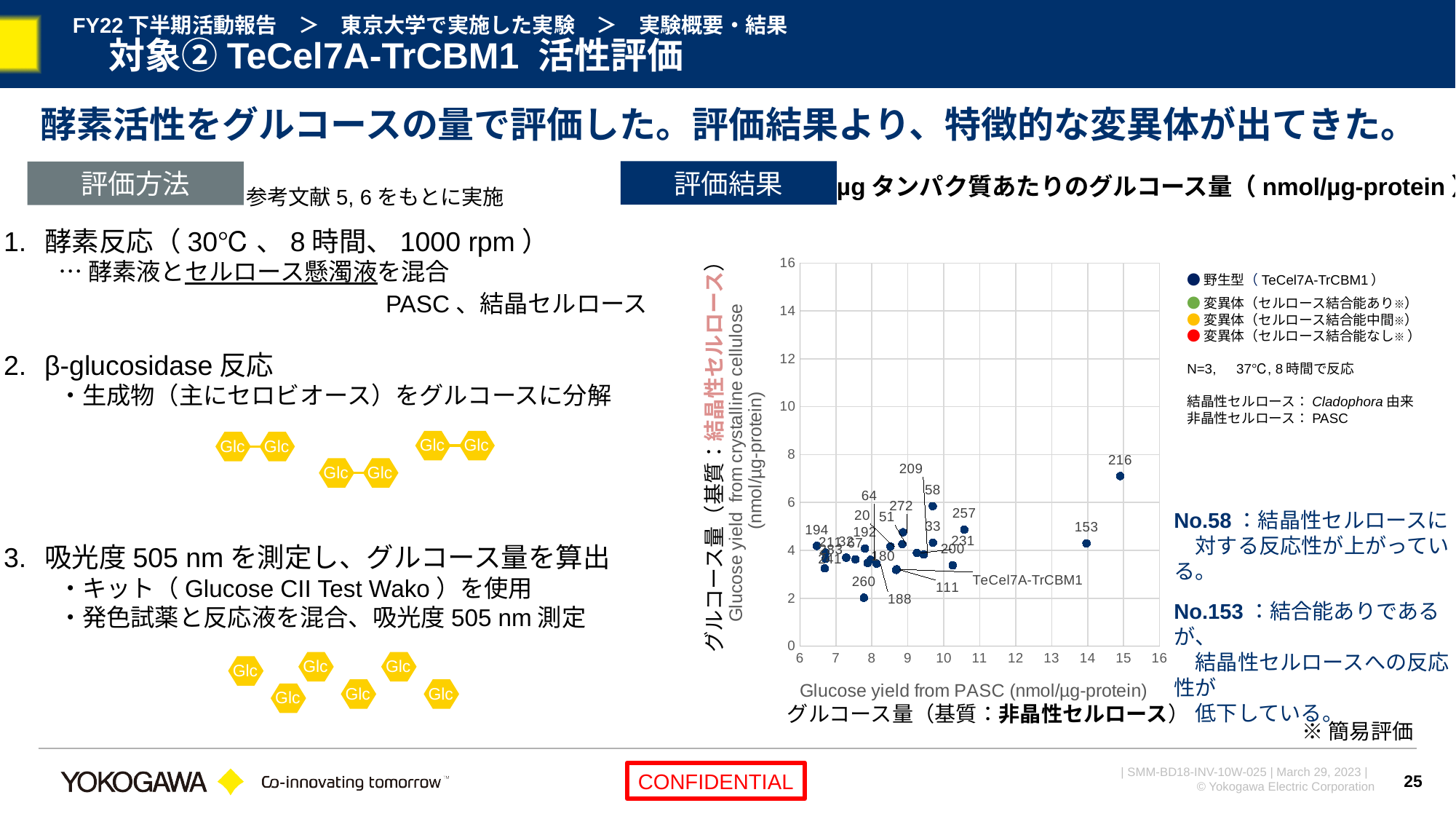

# FY22下半期活動報告　＞　東京大学で実施した実験　＞　実験概要・結果 　対象②TeCel7A-TrCBM1 活性評価
酵素活性をグルコースの量で評価した。評価結果より、特徴的な変異体が出てきた。
評価結果
評価方法
1 µgタンパク質あたりのグルコース量（nmol/µg-protein）
参考文献5, 6をもとに実施
酵素反応（30℃、8時間、1000 rpm）
…酵素液とセルロース懸濁液を混合
			PASC、結晶セルロース

β-glucosidase反応
・生成物（主にセロビオース）をグルコースに分解

吸光度505 nmを測定し、グルコース量を算出
・キット（Glucose CII Test Wako）を使用
・発色試薬と反応液を混合、吸光度505 nm測定

### Chart

| Category |  |
|---|---|
●野生型（TeCel7A-TrCBM1）

●変異体（セルロース結合能あり※）
●変異体（セルロース結合能中間※）
●変異体（セルロース結合能なし※ ）

N=3,　37℃, 8時間で反応

結晶性セルロース：Cladophora由来
非晶性セルロース：PASC
Glc

Glc

Glc

Glc

グルコース量（基質：結晶性セルロース）
Glc

Glc

No.58：結晶性セルロースに
　対する反応性が上がっている。

No.153：結合能ありであるが、
　結晶性セルロースへの反応性が
　低下している。
Glc

Glc

Glc

Glc

Glc

Glc

グルコース量（基質：非晶性セルロース）
※簡易評価
25